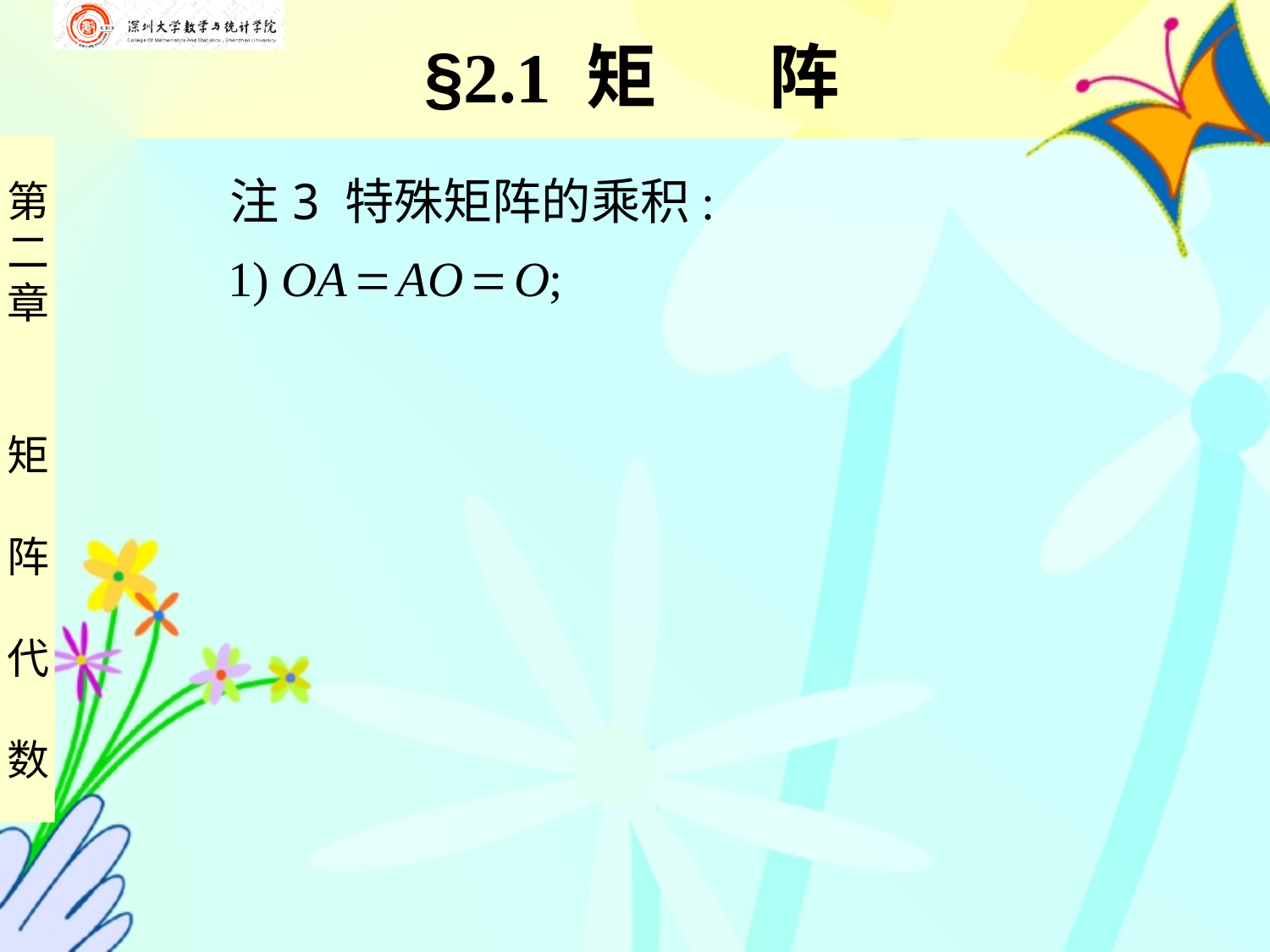

§2.1 矩       阵
        注3 特殊矩阵的乘积:
        1) OA = AO = O;